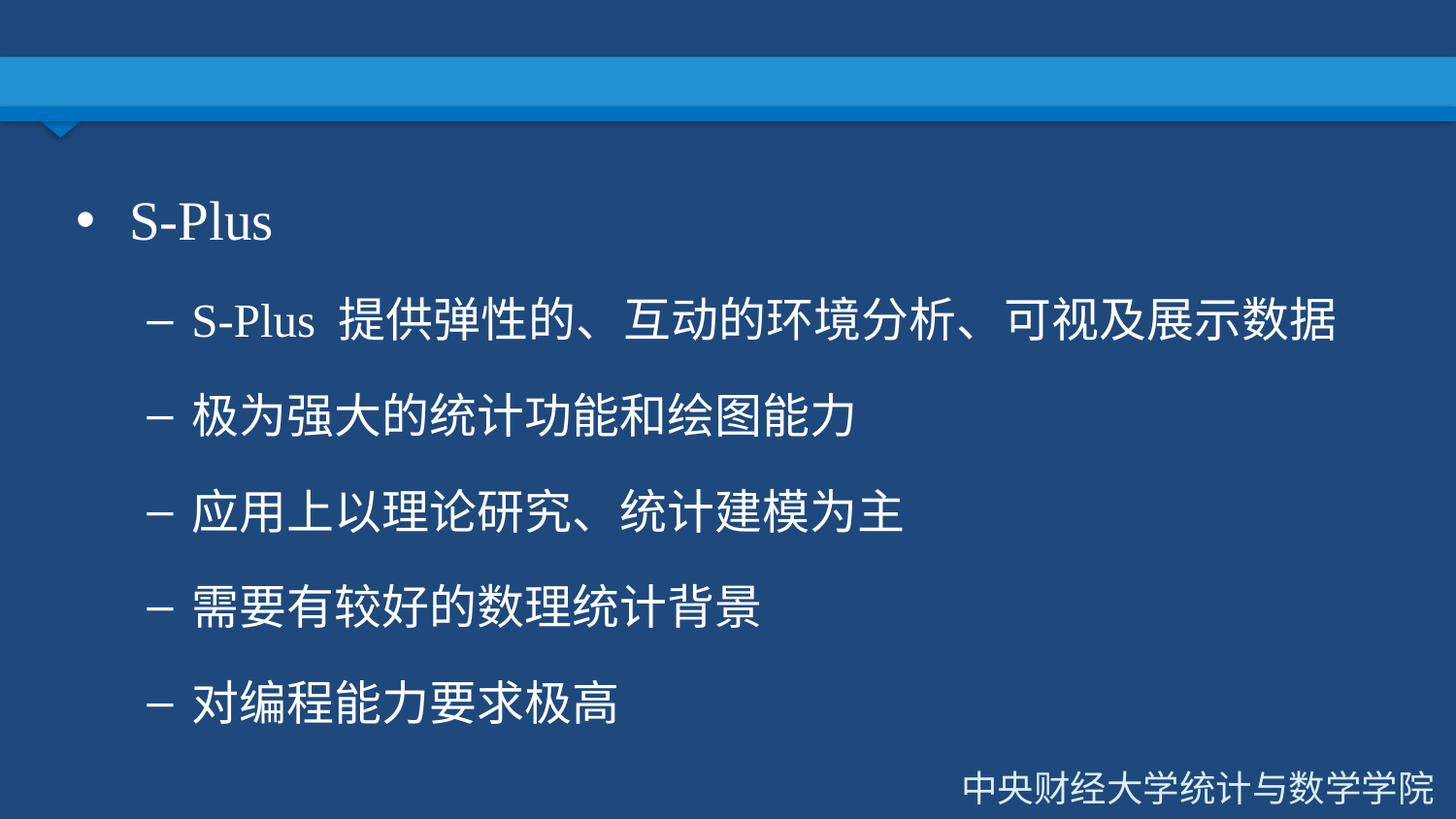

#
S-Plus
S-Plus 提供弹性的、互动的环境分析、可视及展示数据
极为强大的统计功能和绘图能力
应用上以理论研究、统计建模为主
需要有较好的数理统计背景
对编程能力要求极高